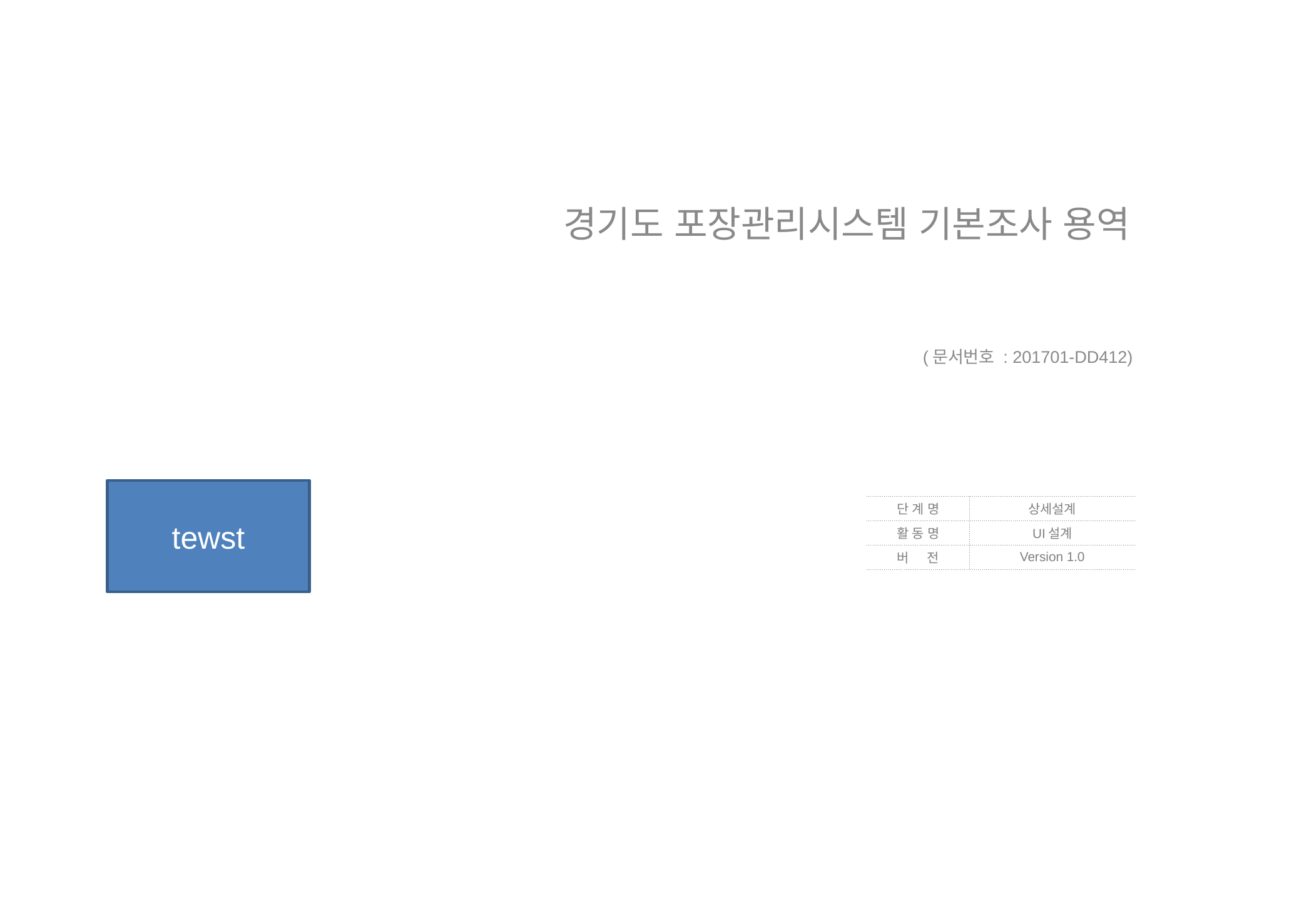

경기도 포장관리시스템 기본조사 용역
(문서번호 : 201701-DD412)
tewst
| 단 계 명 | 상세설계 |
| --- | --- |
| 활 동 명 | UI설계 |
| 버 전 | Version 1.0 |